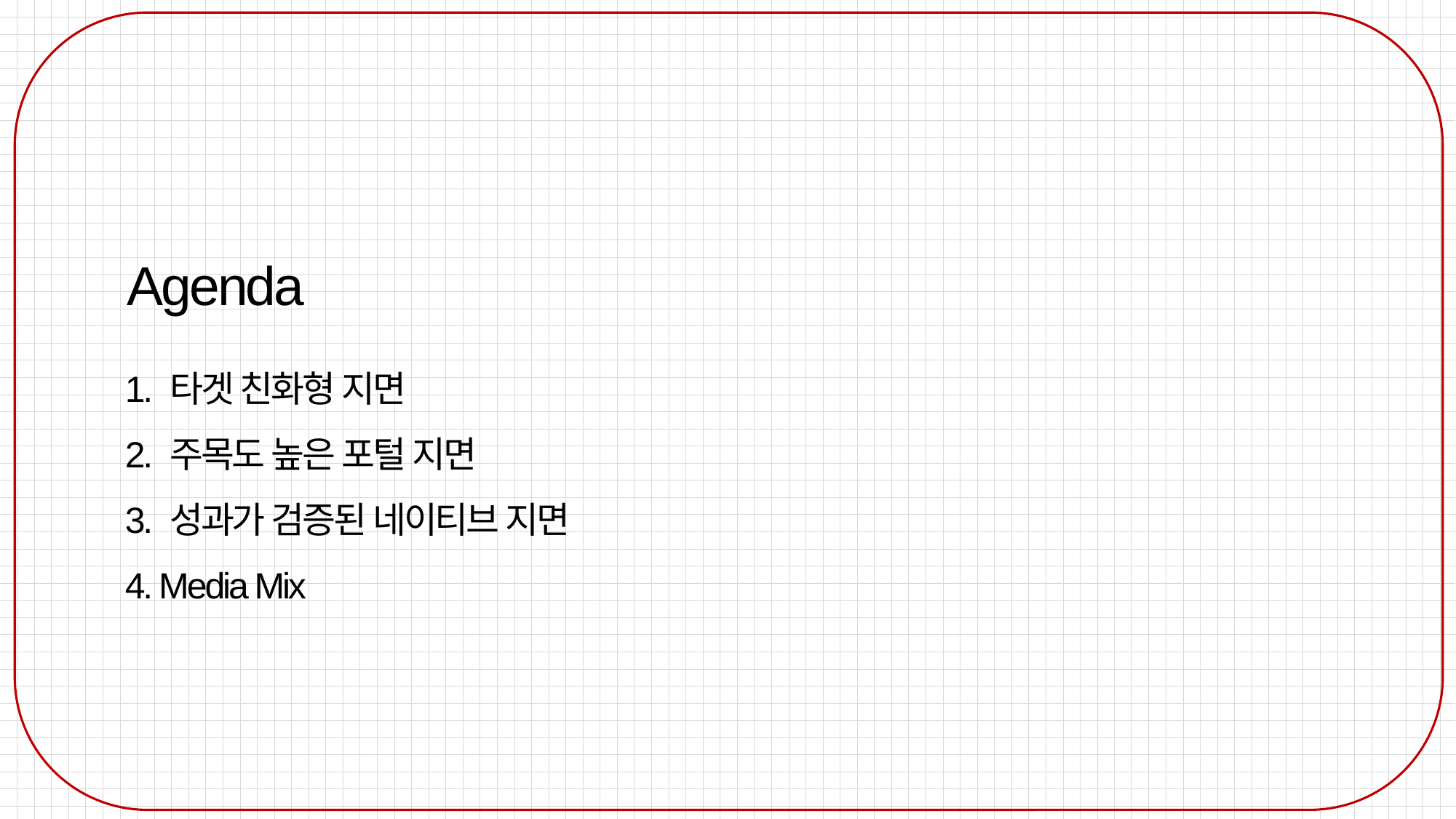

Agenda
1. 타겟 친화형 지면
2. 주목도 높은 포털 지면
3. 성과가 검증된 네이티브 지면
4. Media Mix